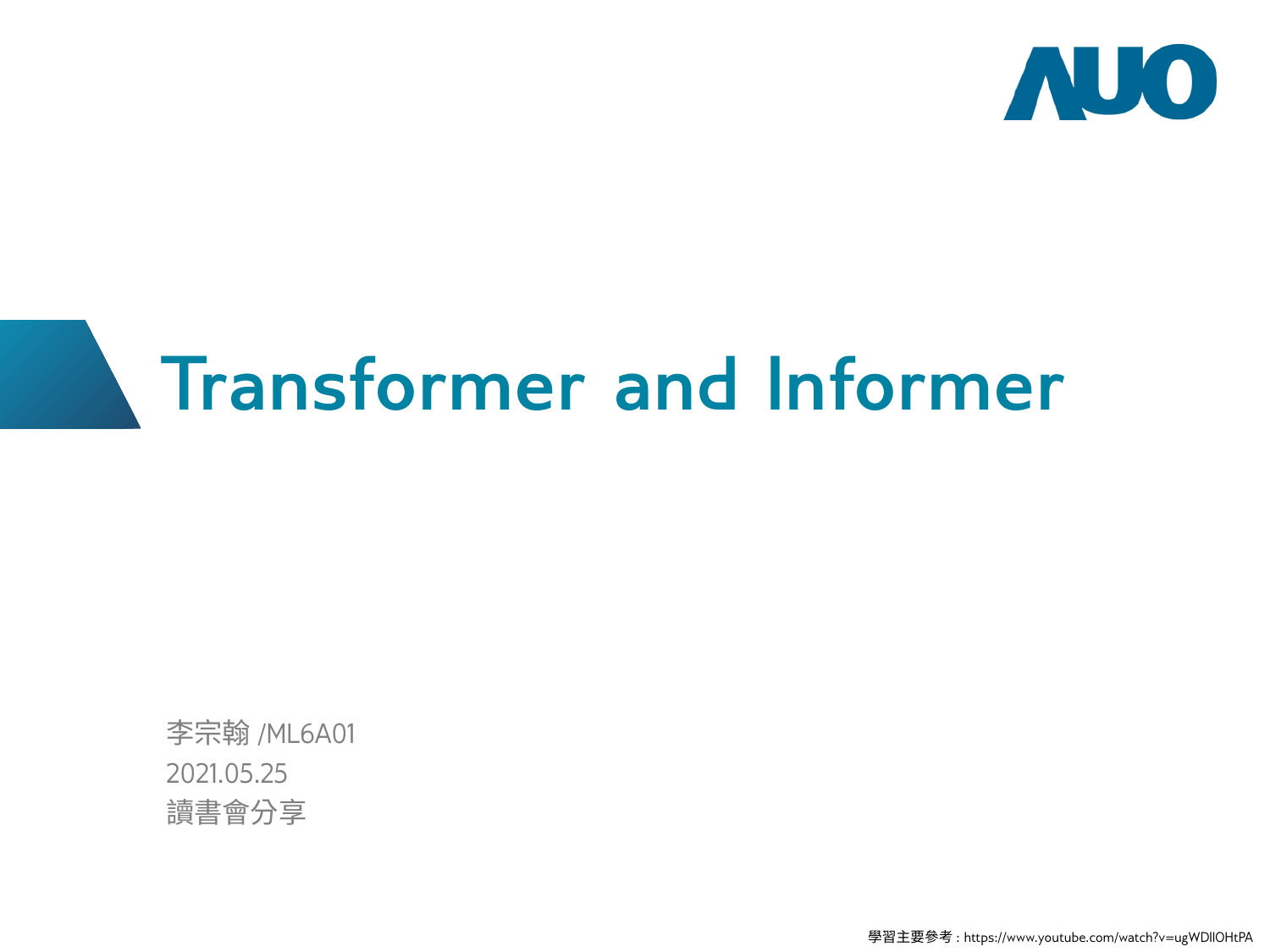

# Transformer and Informer
李宗翰/ML6A01
2021.05.25
讀書會分享
學習主要參考: https://www.youtube.com/watch?v=ugWDIIOHtPA